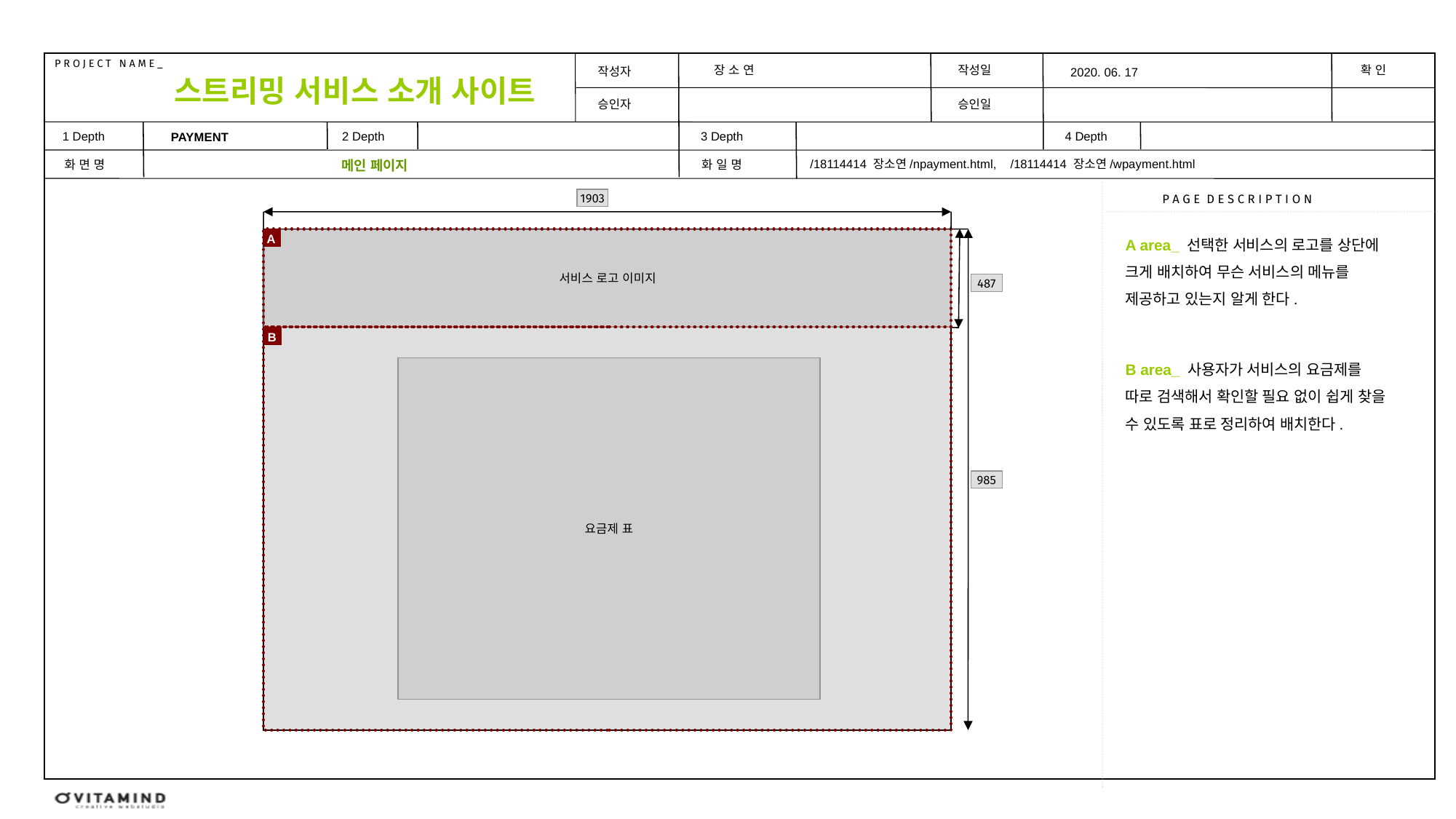

장 소 연
2020. 06. 17
스트리밍 서비스 소개 사이트
PAYMENT
/18114414 장소연/npayment.html,    /18114414 장소연/wpayment.html
메인 페이지
1903

A area_ 선택한 서비스의 로고를 상단에 크게 배치하여 무슨 서비스의 메뉴를 제공하고 있는지 알게 한다.
A

서비스 로고 이미지
487
B

B area_ 사용자가 서비스의 요금제를 따로 검색해서 확인할 필요 없이 쉽게 찾을 수 있도록 표로 정리하여 배치한다.
요금제 표
985